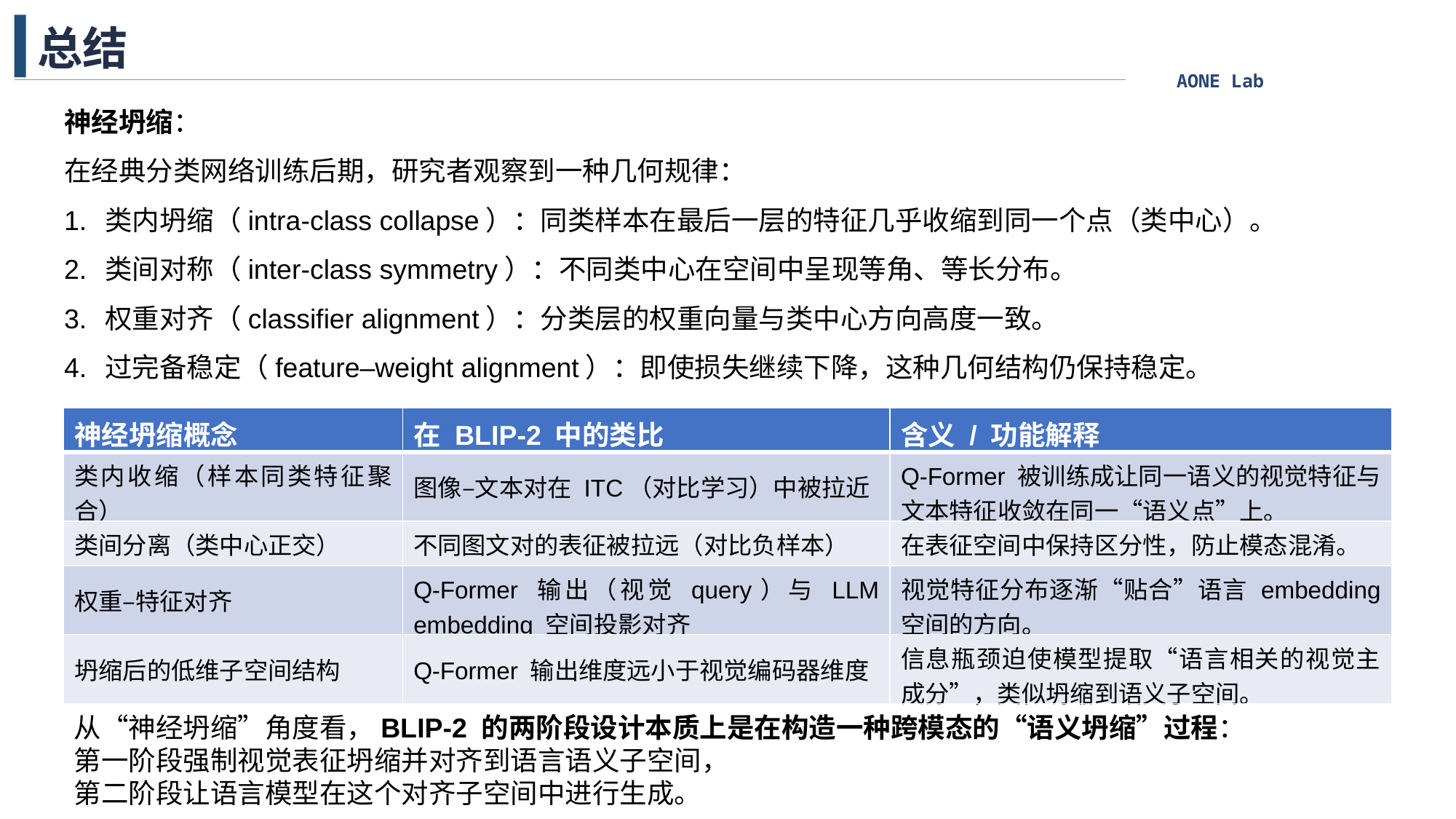

总结

神经坍缩：
在经典分类网络训练后期，研究者观察到一种几何规律：
类内坍缩（intra-class collapse）：同类样本在最后一层的特征几乎收缩到同一个点（类中心）。
类间对称（inter-class symmetry）：不同类中心在空间中呈现等角、等长分布。
权重对齐（classifier alignment）：分类层的权重向量与类中心方向高度一致。
过完备稳定（feature–weight alignment）：即使损失继续下降，这种几何结构仍保持稳定。

| 神经坍缩概念 | 在 BLIP-2 中的类比 | 含义 / 功能解释 |
| --- | --- | --- |
| 类内收缩（样本同类特征聚合） | 图像–文本对在 ITC（对比学习）中被拉近 | Q-Former 被训练成让同一语义的视觉特征与文本特征收敛在同一“语义点”上。 |
| 类间分离（类中心正交） | 不同图文对的表征被拉远（对比负样本） | 在表征空间中保持区分性，防止模态混淆。 |
| 权重–特征对齐 | Q-Former 输出（视觉 query）与 LLM embedding 空间投影对齐 | 视觉特征分布逐渐“贴合”语言 embedding 空间的方向。 |
| 坍缩后的低维子空间结构 | Q-Former 输出维度远小于视觉编码器维度 | 信息瓶颈迫使模型提取“语言相关的视觉主成分”，类似坍缩到语义子空间。 |
从“神经坍缩”角度看，BLIP-2 的两阶段设计本质上是在构造一种跨模态的“语义坍缩”过程：
第一阶段强制视觉表征坍缩并对齐到语言语义子空间，
第二阶段让语言模型在这个对齐子空间中进行生成。